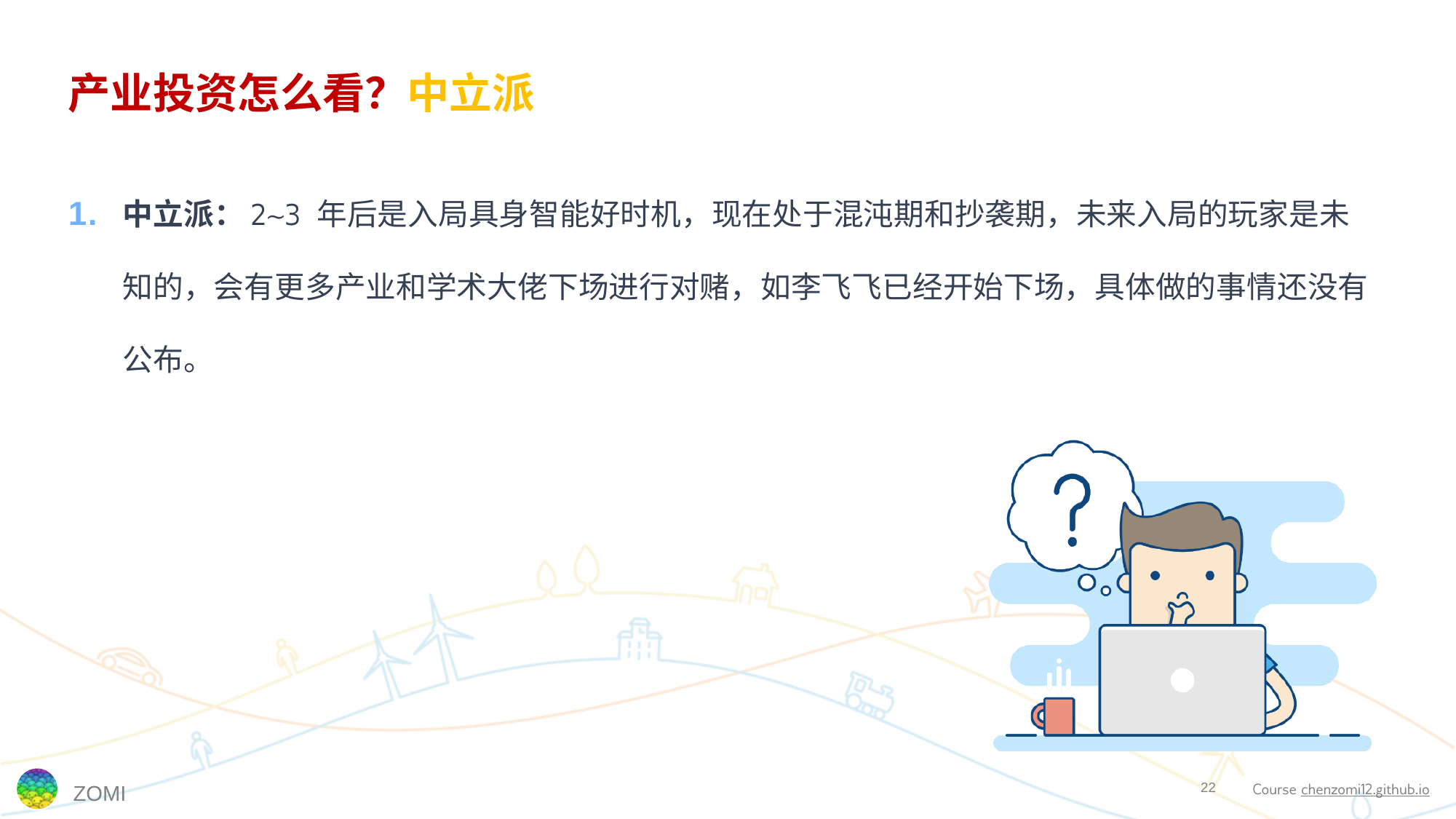

# 产业投资怎么看？中立派
中立派：2~3 年后是入局具身智能好时机，现在处于混沌期和抄袭期，未来入局的玩家是未知的，会有更多产业和学术大佬下场进行对赌，如李飞飞已经开始下场，具体做的事情还没有公布。